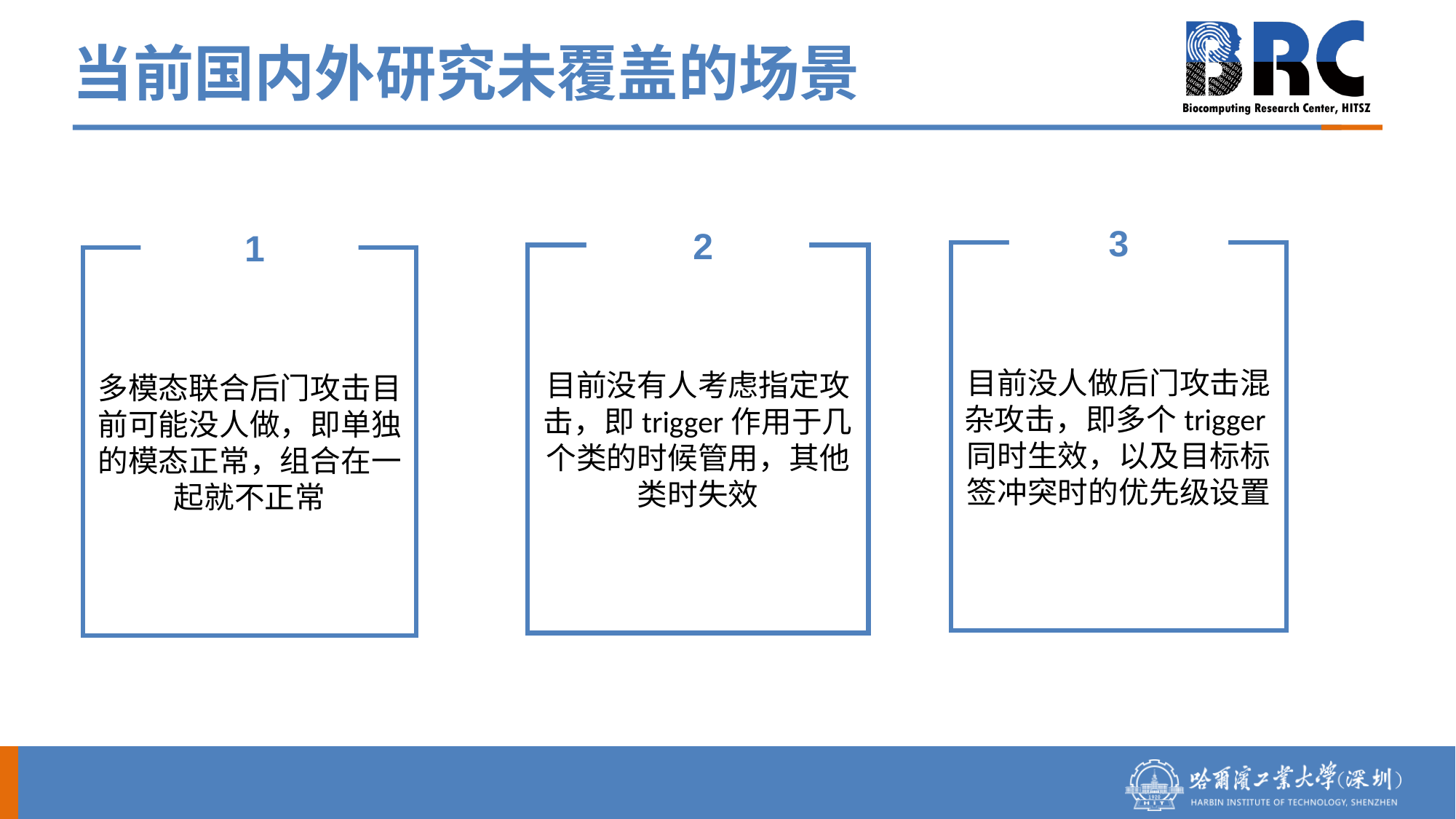

# 当前国内外研究未覆盖的场景
3
目前没人做后门攻击混杂攻击，即多个trigger同时生效，以及目标标签冲突时的优先级设置
 2
目前没有人考虑指定攻击，即trigger作用于几个类的时候管用，其他类时失效
 1
多模态联合后门攻击目前可能没人做，即单独的模态正常，组合在一起就不正常